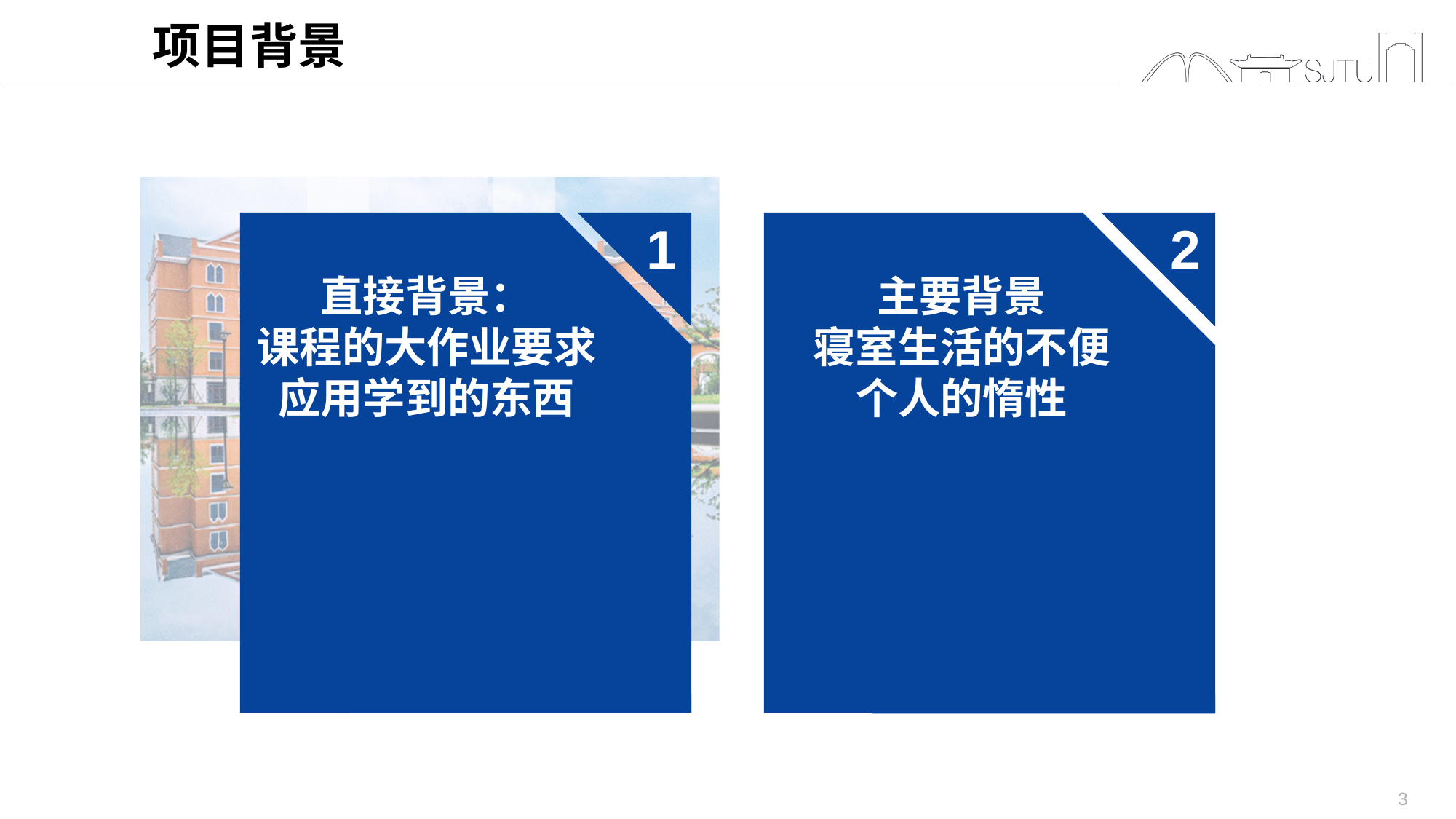

单项目背景处添加文本

1

2
直接背景：
课程的大作业要求
应用学到的东西

主要背景
寝室生活的不便
个人的惰性
3